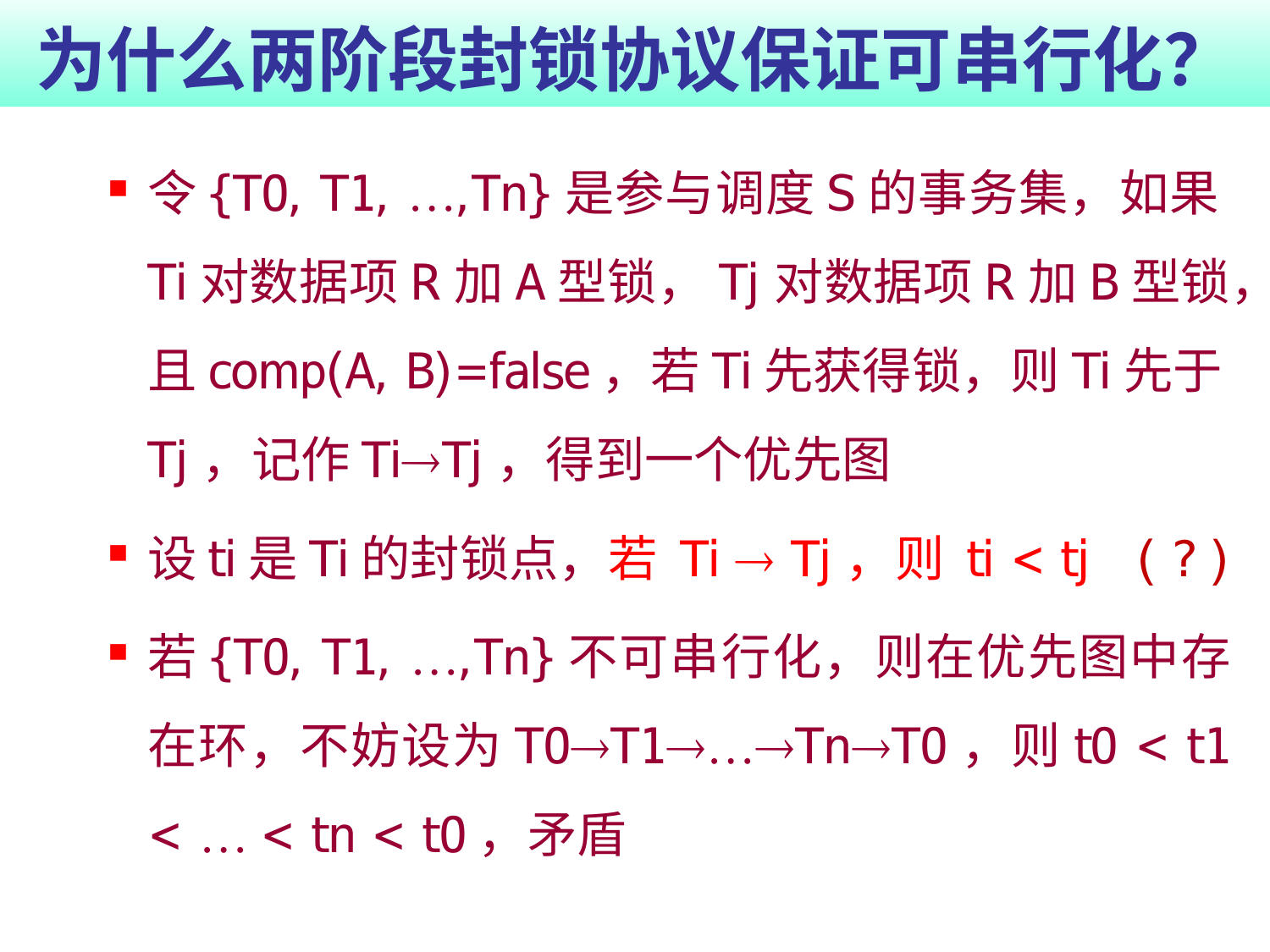

# 为什么两阶段封锁协议保证可串行化？
令{T0, T1, …,Tn}是参与调度S的事务集，如果Ti对数据项R加A型锁，Tj对数据项R加B型锁，且comp(A, B)=false，若Ti先获得锁，则Ti先于Tj，记作Ti→Tj，得到一个优先图
设ti是Ti的封锁点，若 Ti → Tj，则 ti < tj   ( ? )
若{T0, T1, …,Tn}不可串行化，则在优先图中存在环，不妨设为T0→T1→…→Tn→T0，则t0 < t1 < … < tn < t0，矛盾